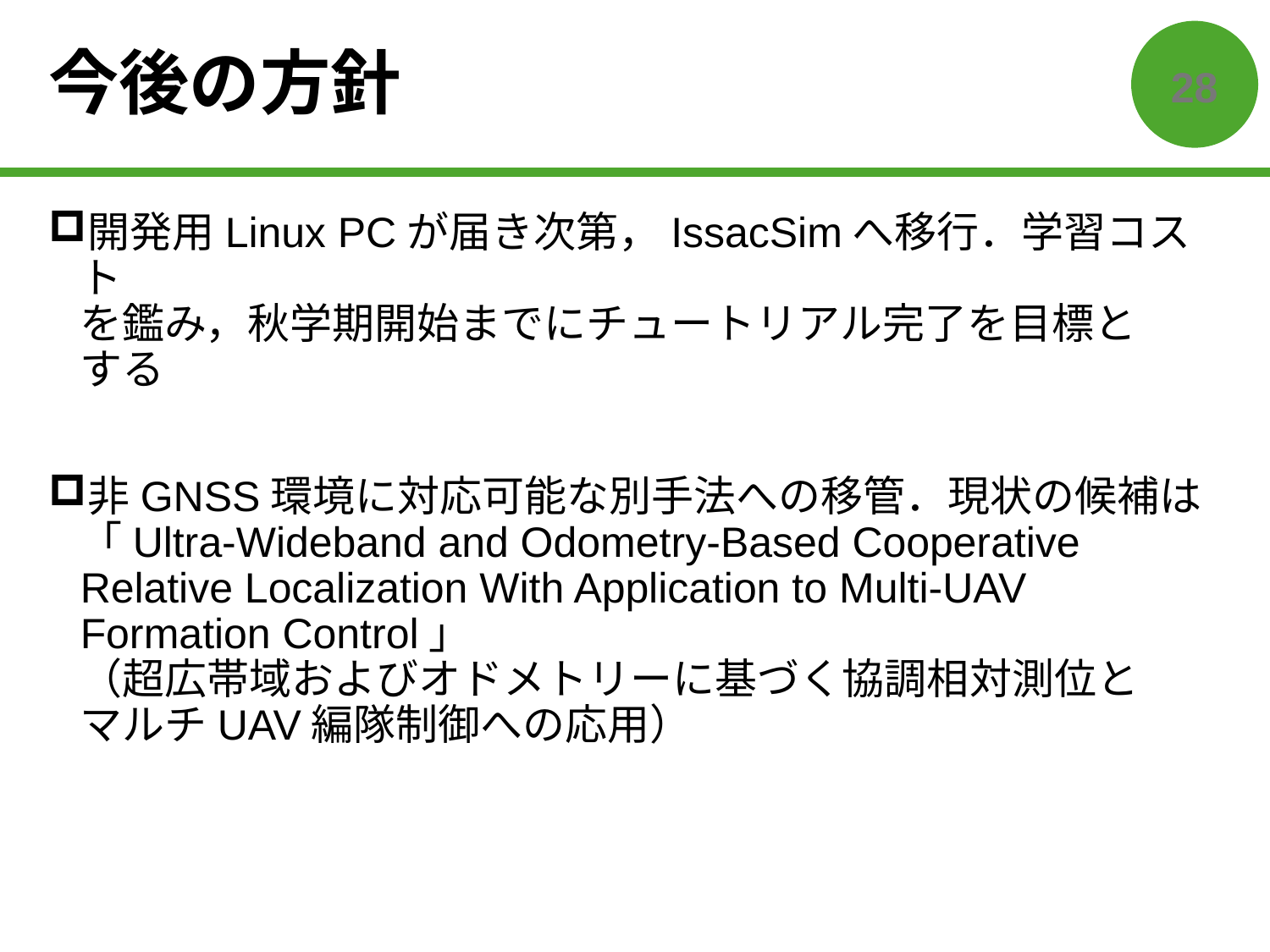

# 今後の方針
28
開発用Linux PCが届き次第，IssacSimへ移行．学習コスト
を鑑み，秋学期開始までにチュートリアル完了を目標と
する

非GNSS環境に対応可能な別手法への移管．現状の候補は
「Ultra-Wideband and Odometry-Based Cooperative Relative Localization With Application to Multi-UAV Formation Control」
（超広帯域およびオドメトリーに基づく協調相対測位と
マルチUAV編隊制御への応用）